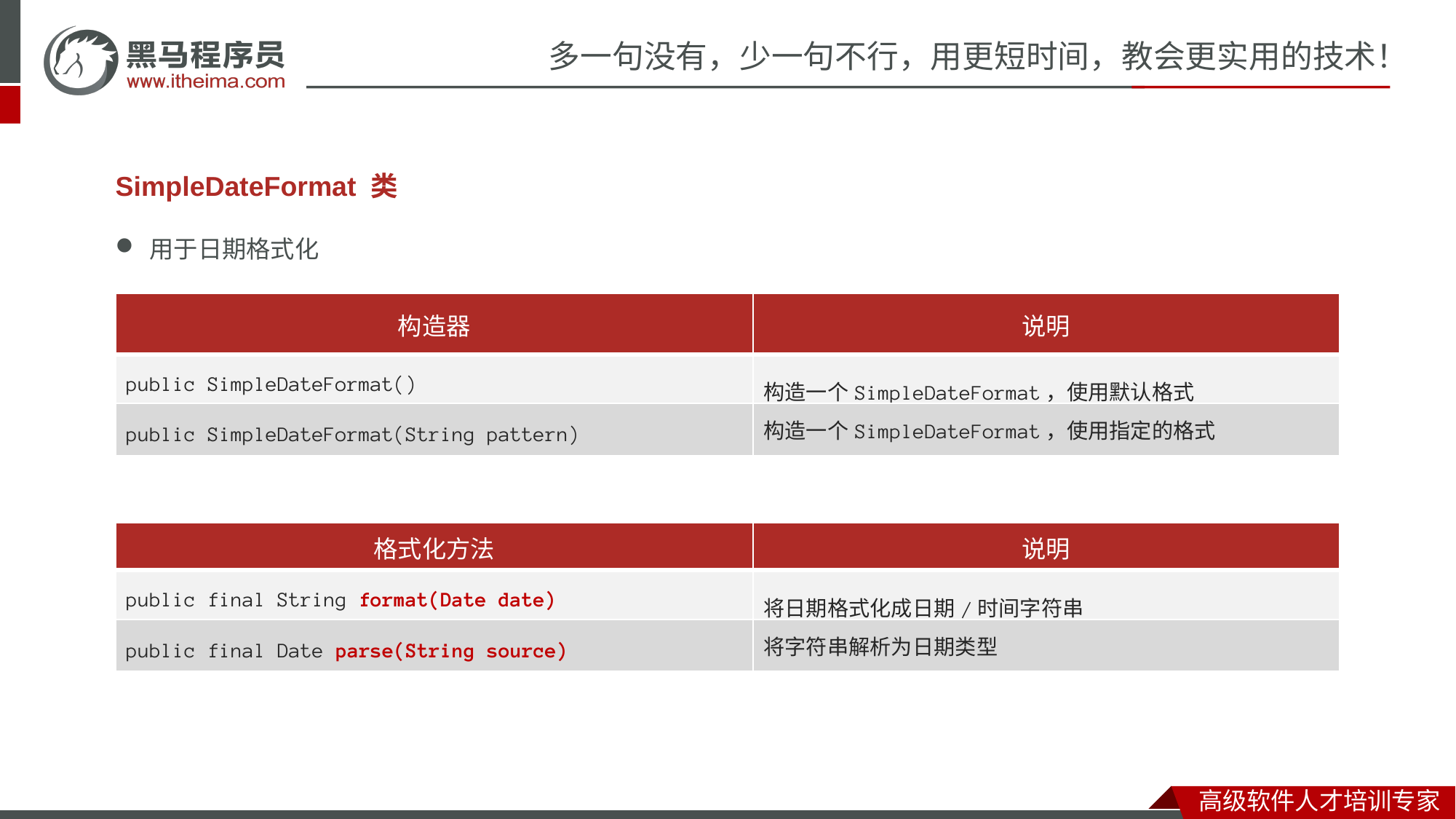

SimpleDateFormat 类
用于日期格式化
| 构造器 | 说明 |
| --- | --- |
| public SimpleDateFormat​() | 构造一个SimpleDateFormat，使用默认格式 |
| public SimpleDateFormat​(String pattern) | 构造一个SimpleDateFormat，使用指定的格式 |
| 格式化方法 | 说明 |
| --- | --- |
| public final String format(Date date) | 将日期格式化成日期/时间字符串 |
| public final Date parse(String source) | 将字符串解析为日期类型 |